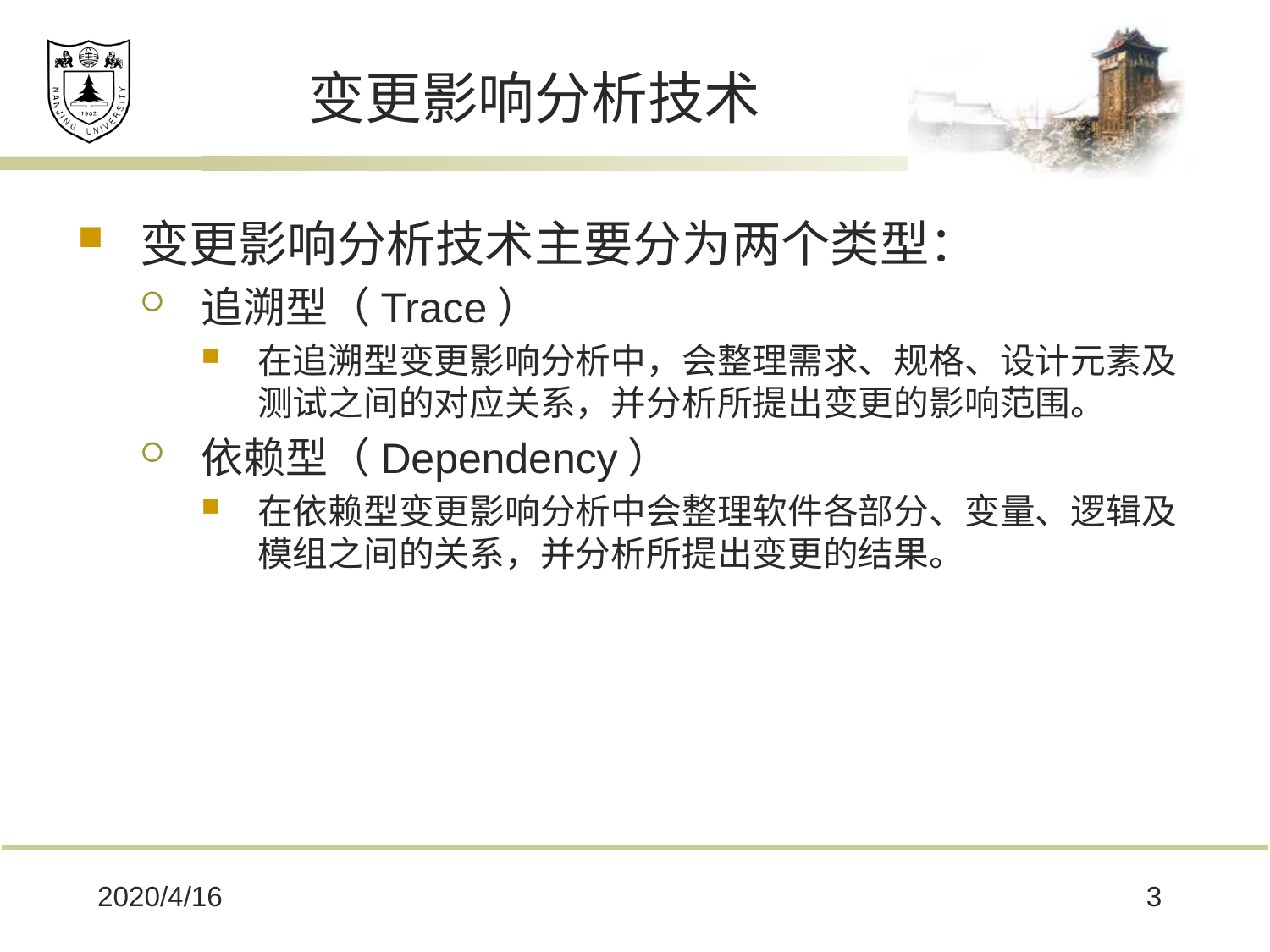

# 变更影响分析技术
变更影响分析技术主要分为两个类型：
追溯型（Trace）
在追溯型变更影响分析中，会整理需求、规格、设计元素及测试之间的对应关系，并分析所提出变更的影响范围。
依赖型（Dependency）
在依赖型变更影响分析中会整理软件各部分、变量、逻辑及模组之间的关系，并分析所提出变更的结果。

2020/4/16
3